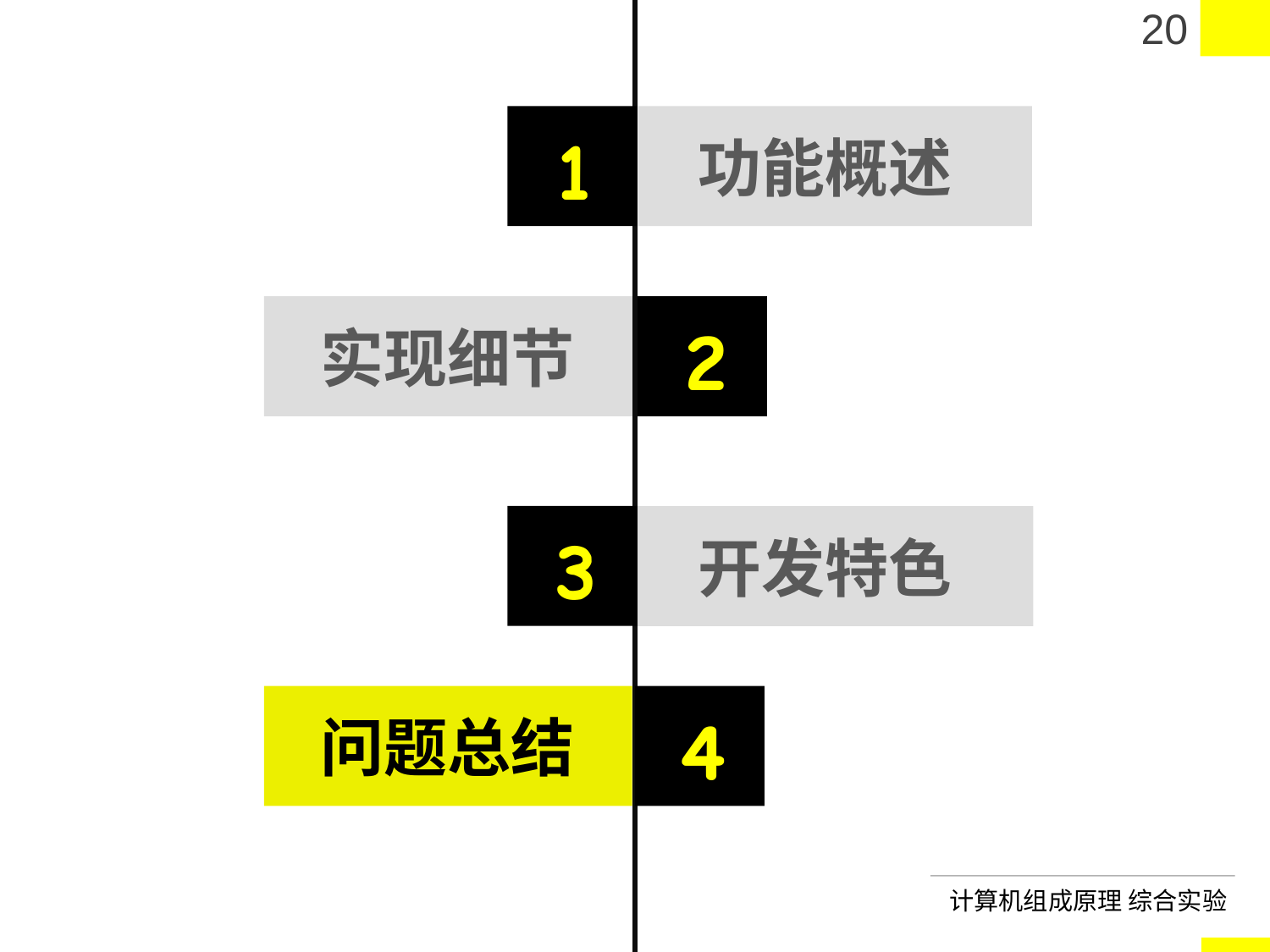

1

功能概述

实现细节

2

3

开发特色

问题总结

4